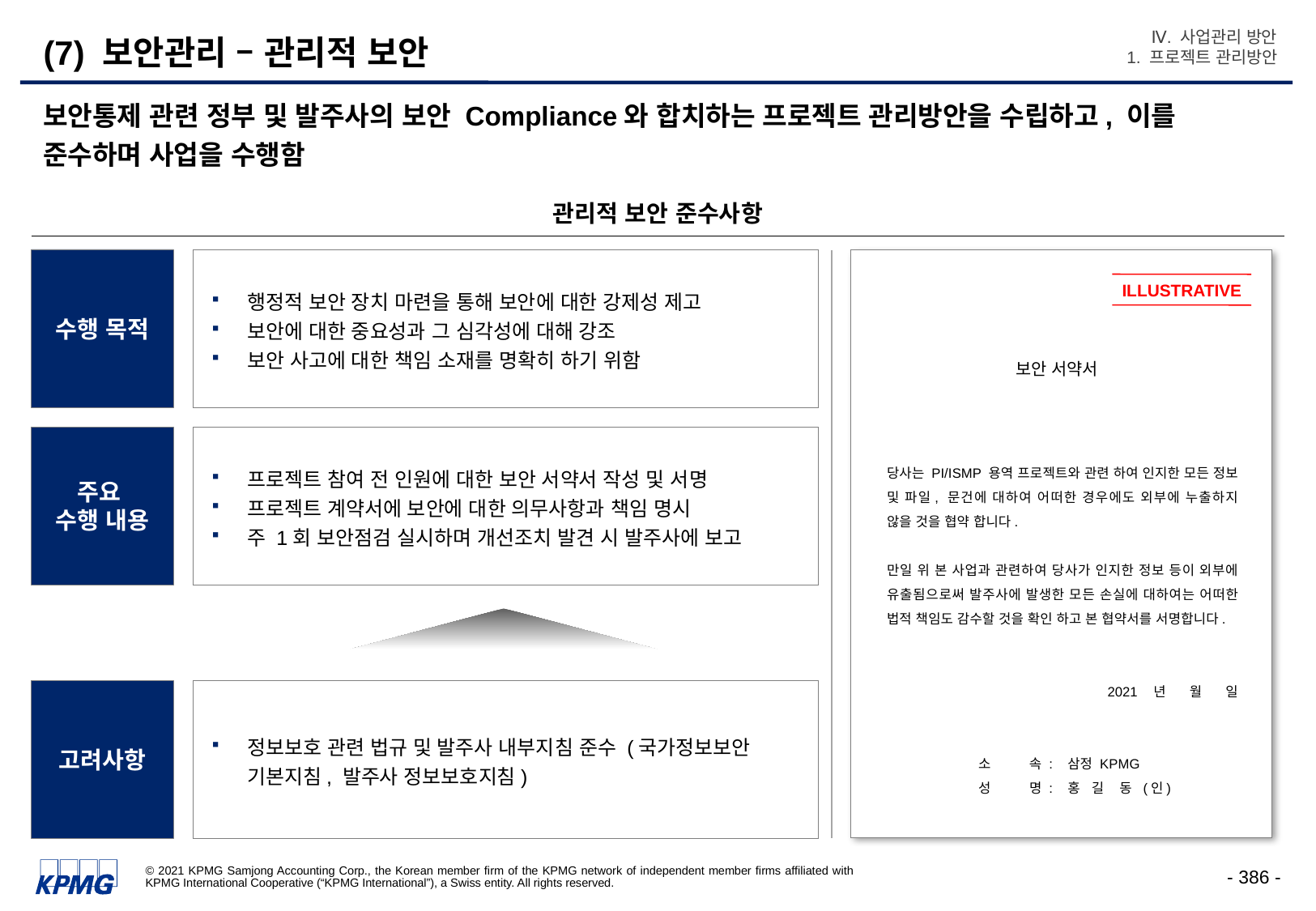

Ⅳ. 사업관리 방안
1. 프로젝트 관리방안
# (7) 보안관리 – 관리적 보안
보안통제 관련 정부 및 발주사의 보안 Compliance와 합치하는 프로젝트 관리방안을 수립하고, 이를 준수하며 사업을 수행함
관리적 보안 준수사항
수행 목적
행정적 보안 장치 마련을 통해 보안에 대한 강제성 제고
보안에 대한 중요성과 그 심각성에 대해 강조
보안 사고에 대한 책임 소재를 명확히 하기 위함

ILLUSTRATIVE
보안 서약서

당사는 PI/ISMP 용역 프로젝트와 관련 하여 인지한 모든 정보 및 파일, 문건에 대하여 어떠한 경우에도 외부에 누출하지 않을 것을 협약 합니다.

만일 위 본 사업과 관련하여 당사가 인지한 정보 등이 외부에 유출됨으로써 발주사에 발생한 모든 손실에 대하여는 어떠한 법적 책임도 감수할 것을 확인 하고 본 협약서를 서명합니다.

                                        2021  년    월    일

                       소          속 :   삼정 KPMG
                       성          명 :   홍   길    동  (인)
주요
수행 내용
프로젝트 참여 전 인원에 대한 보안 서약서 작성 및 서명
프로젝트 계약서에 보안에 대한 의무사항과 책임 명시
주 1회 보안점검 실시하며 개선조치 발견 시 발주사에 보고

고려사항
정보보호 관련 법규 및 발주사 내부지침 준수 (국가정보보안 기본지침, 발주사 정보보호지침)